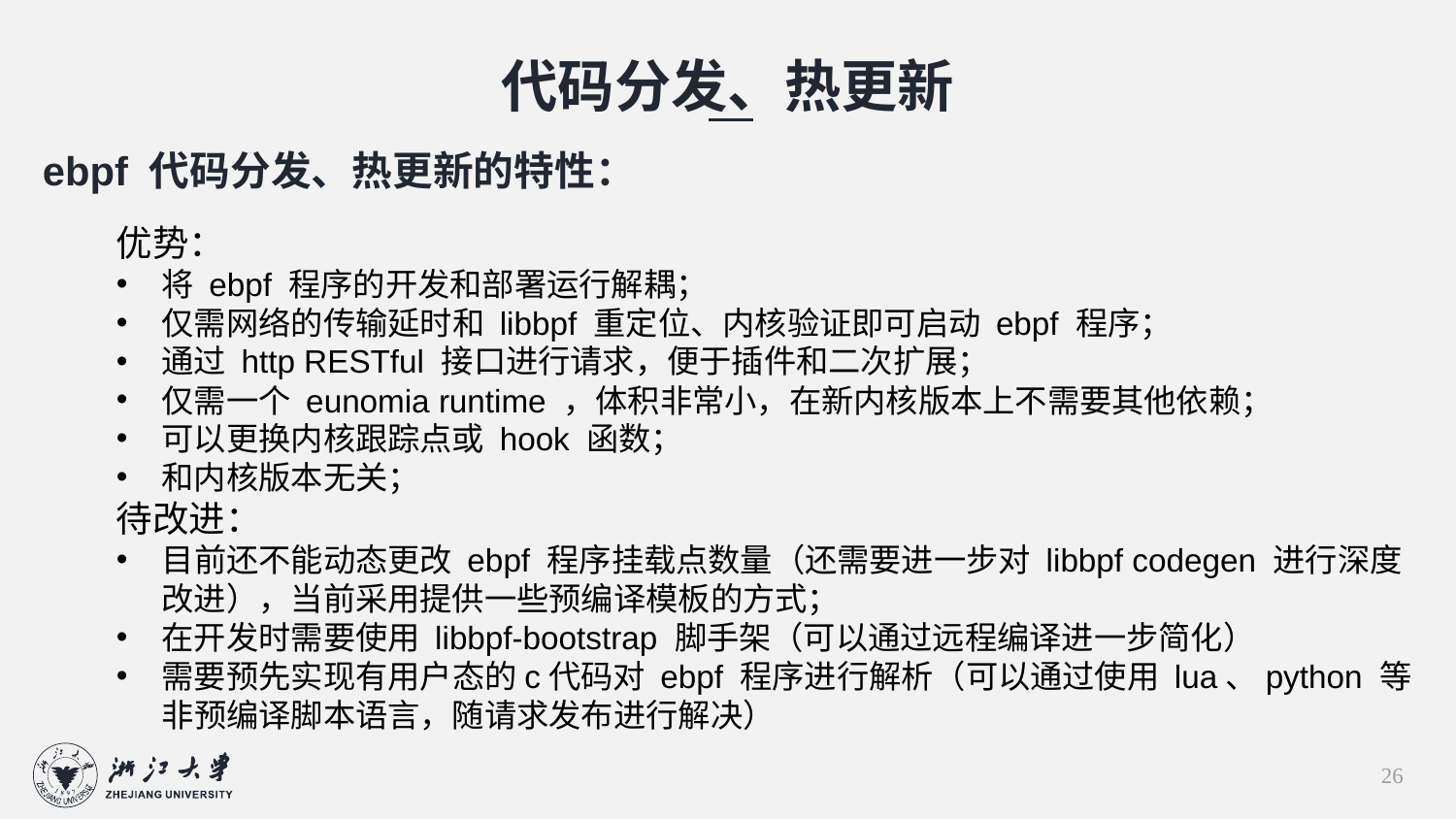

代码分发、热更新
ebpf 代码分发、热更新的特性：
优势：
将 ebpf 程序的开发和部署运行解耦；
仅需网络的传输延时和 libbpf 重定位、内核验证即可启动 ebpf 程序；
通过 http RESTful 接口进行请求，便于插件和二次扩展；
仅需一个 eunomia runtime ，体积非常小，在新内核版本上不需要其他依赖；
可以更换内核跟踪点或 hook 函数；
和内核版本无关；
待改进：
目前还不能动态更改 ebpf 程序挂载点数量（还需要进一步对 libbpf codegen 进行深度改进），当前采用提供一些预编译模板的方式；
在开发时需要使用 libbpf-bootstrap 脚手架（可以通过远程编译进一步简化）
需要预先实现有用户态的c代码对 ebpf 程序进行解析（可以通过使用 lua、python 等非预编译脚本语言，随请求发布进行解决）

26